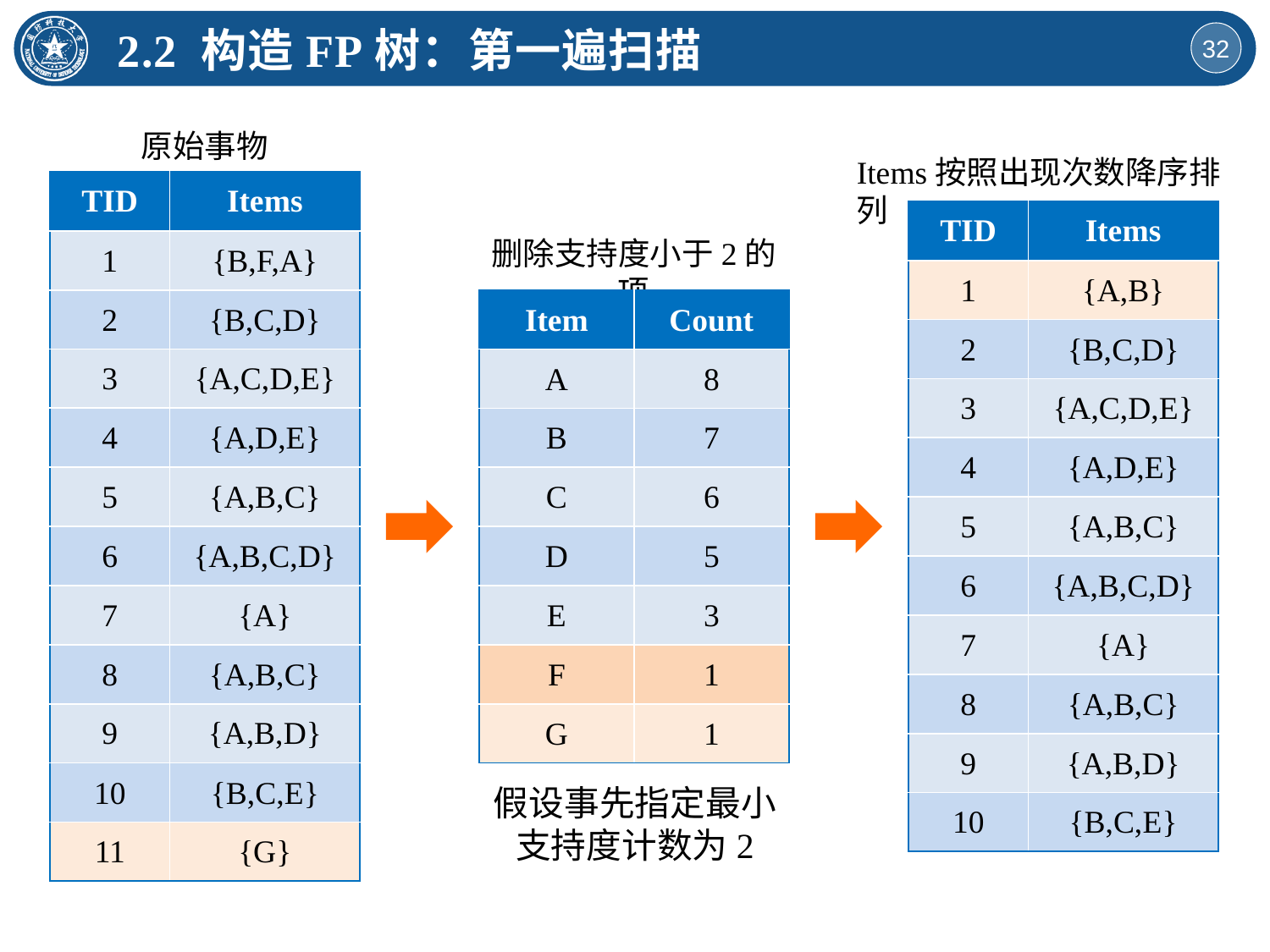

2.2 构造FP树：第一遍扫描
原始事物
Items按照出现次数降序排列
| TID | Items |
| --- | --- |
| 1 | {B,F,A} |
| 2 | {B,C,D} |
| 3 | {A,C,D,E} |
| 4 | {A,D,E} |
| 5 | {A,B,C} |
| 6 | {A,B,C,D} |
| 7 | {A} |
| 8 | {A,B,C} |
| 9 | {A,B,D} |
| 10 | {B,C,E} |
| 11 | {G} |
| TID | Items |
| --- | --- |
| 1 | {A,B} |
| 2 | {B,C,D} |
| 3 | {A,C,D,E} |
| 4 | {A,D,E} |
| 5 | {A,B,C} |
| 6 | {A,B,C,D} |
| 7 | {A} |
| 8 | {A,B,C} |
| 9 | {A,B,D} |
| 10 | {B,C,E} |
删除支持度小于2的项
| Item | Count |
| --- | --- |
| A | 8 |
| B | 7 |
| C | 6 |
| D | 5 |
| E | 3 |
| F | 1 |
| G | 1 |

假设事先指定最小支持度计数为2